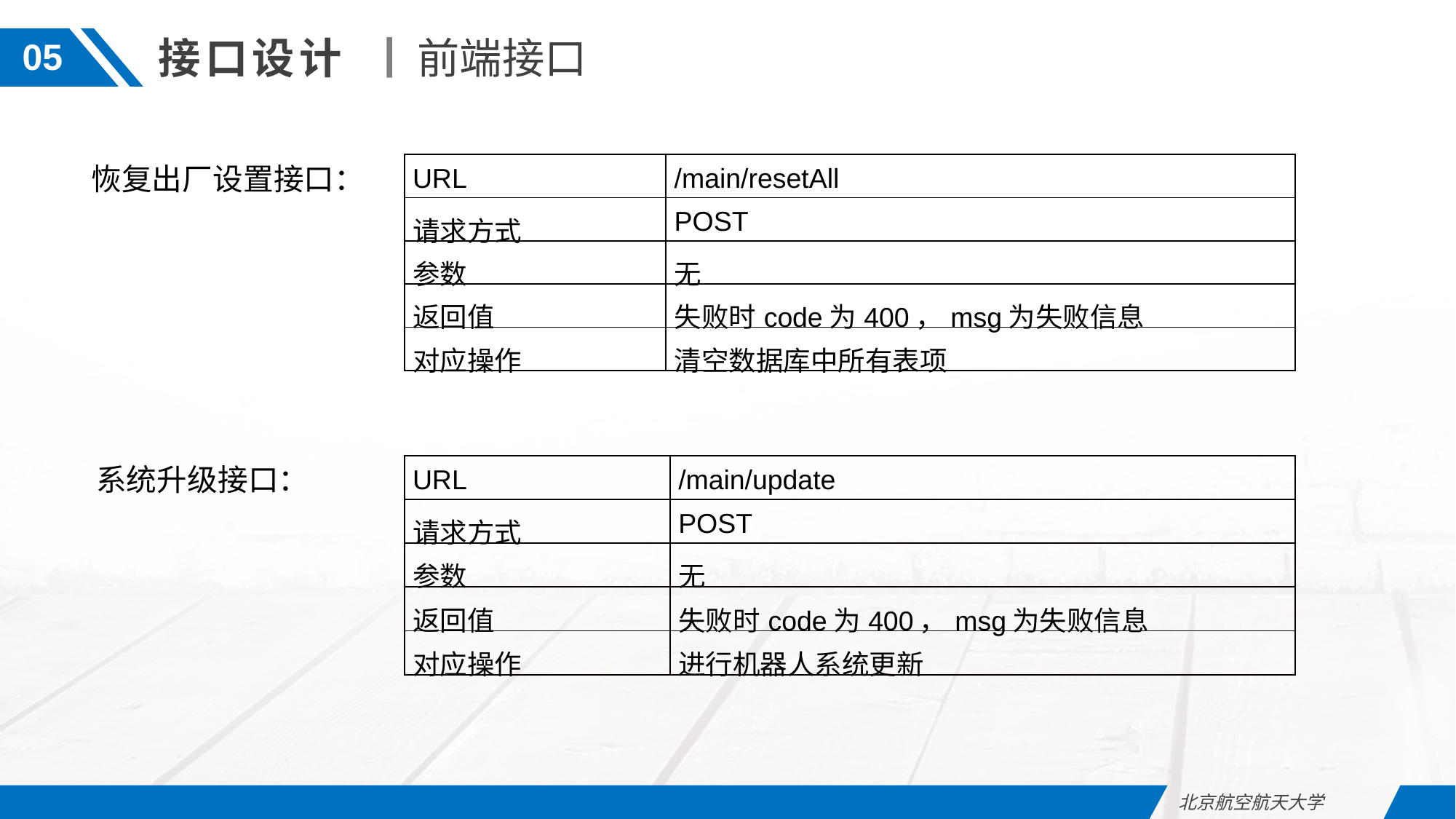

接口设计
前端接口

05

恢复出厂设置接口：
| URL | /main/resetAll |
| --- | --- |
| 请求方式 | POST |
| 参数 | 无 |
| 返回值 | 失败时code为400，msg为失败信息 |
| 对应操作 | 清空数据库中所有表项 |
系统升级接口：
| URL | /main/update |
| --- | --- |
| 请求方式 | POST |
| 参数 | 无 |
| 返回值 | 失败时code为400，msg为失败信息 |
| 对应操作 | 进行机器人系统更新 |

北京航空航天大学